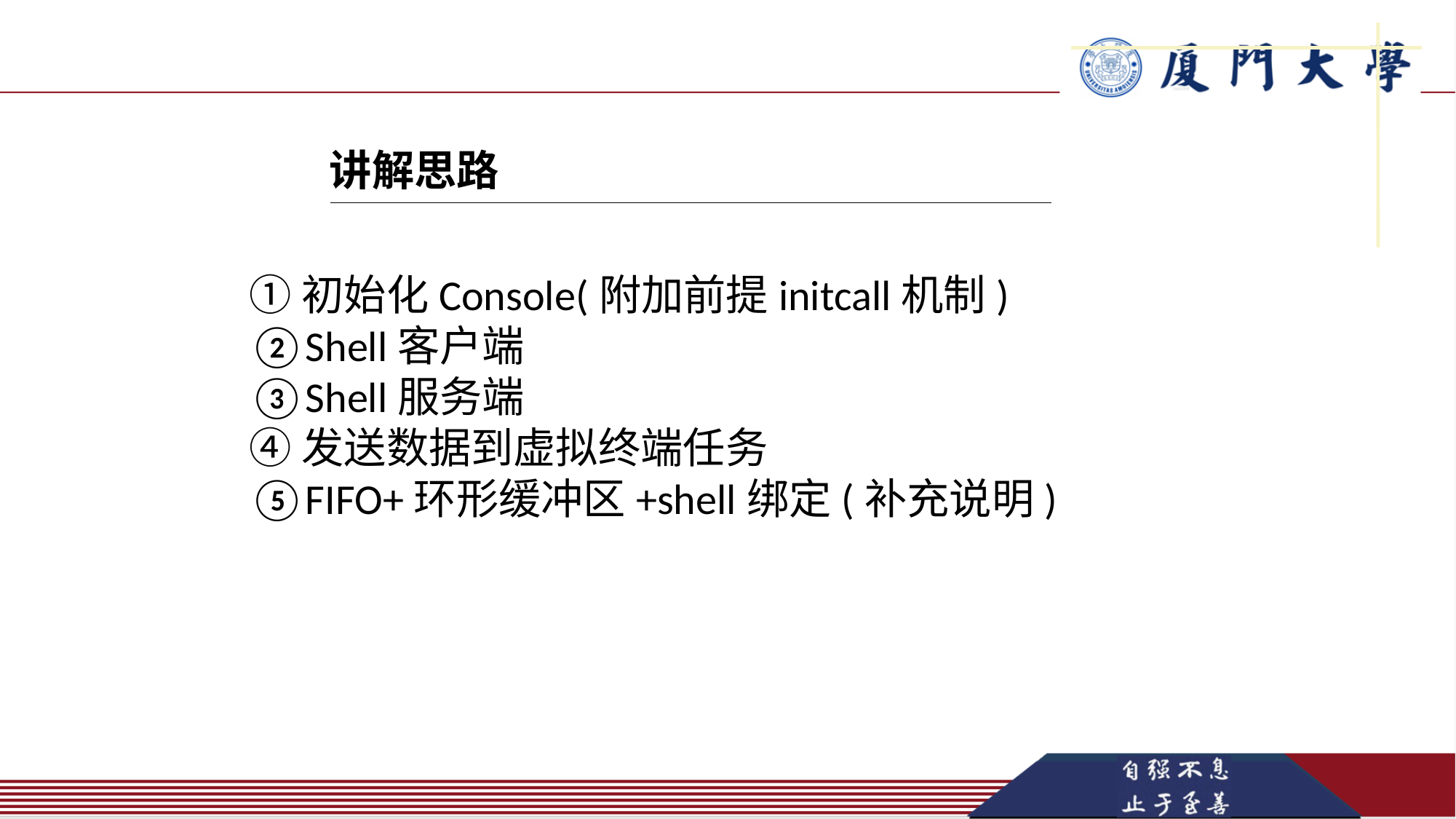

讲解思路
①初始化Console(附加前提initcall机制)
②Shell客户端
③Shell服务端
④发送数据到虚拟终端任务
⑤FIFO+环形缓冲区+shell绑定(补充说明)